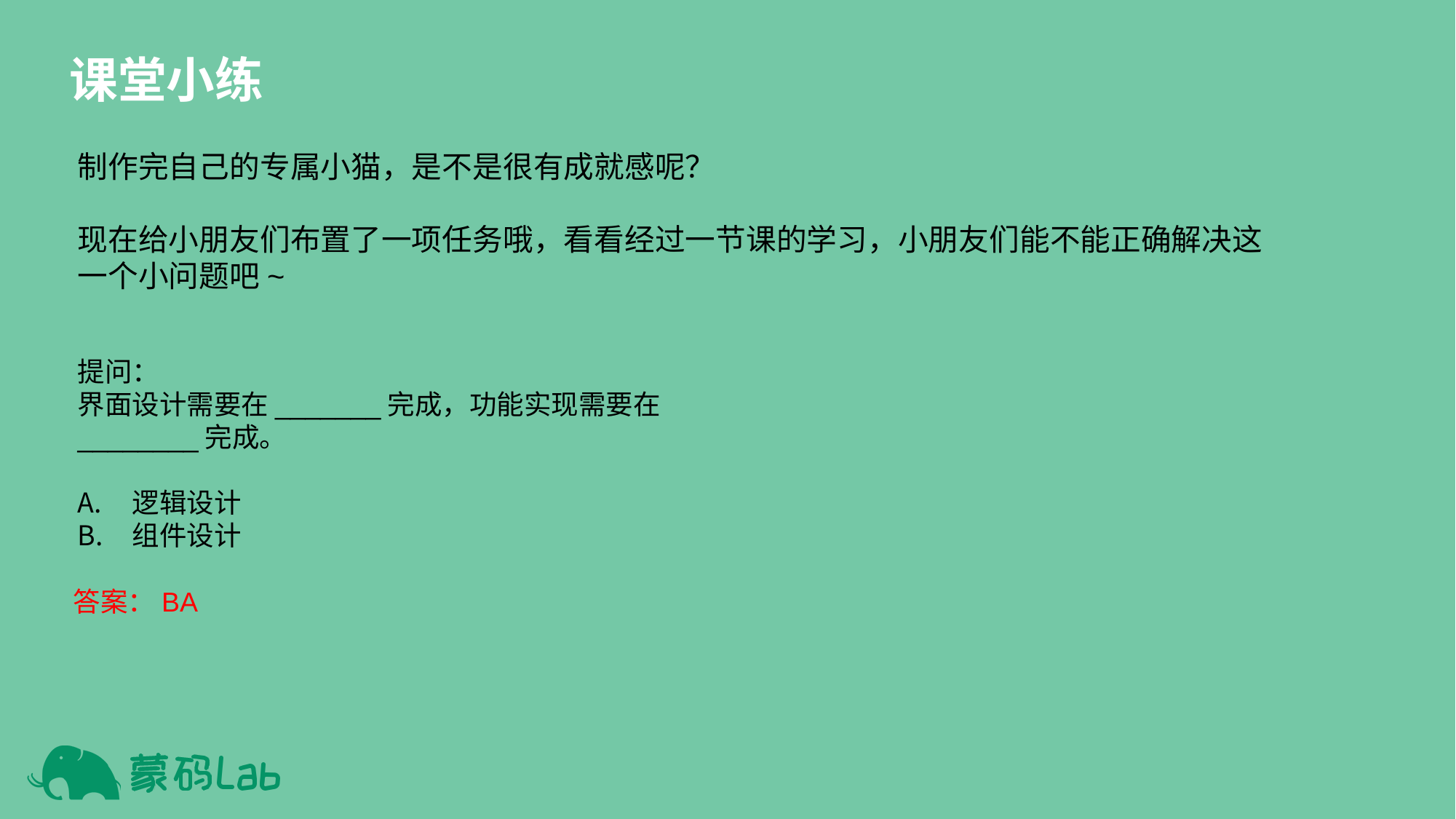

课堂小练
制作完自己的专属小猫，是不是很有成就感呢？

现在给小朋友们布置了一项任务哦，看看经过一节课的学习，小朋友们能不能正确解决这一个小问题吧~

提问：
界面设计需要在_______完成，功能实现需要在________完成。

逻辑设计
组件设计
答案：BA